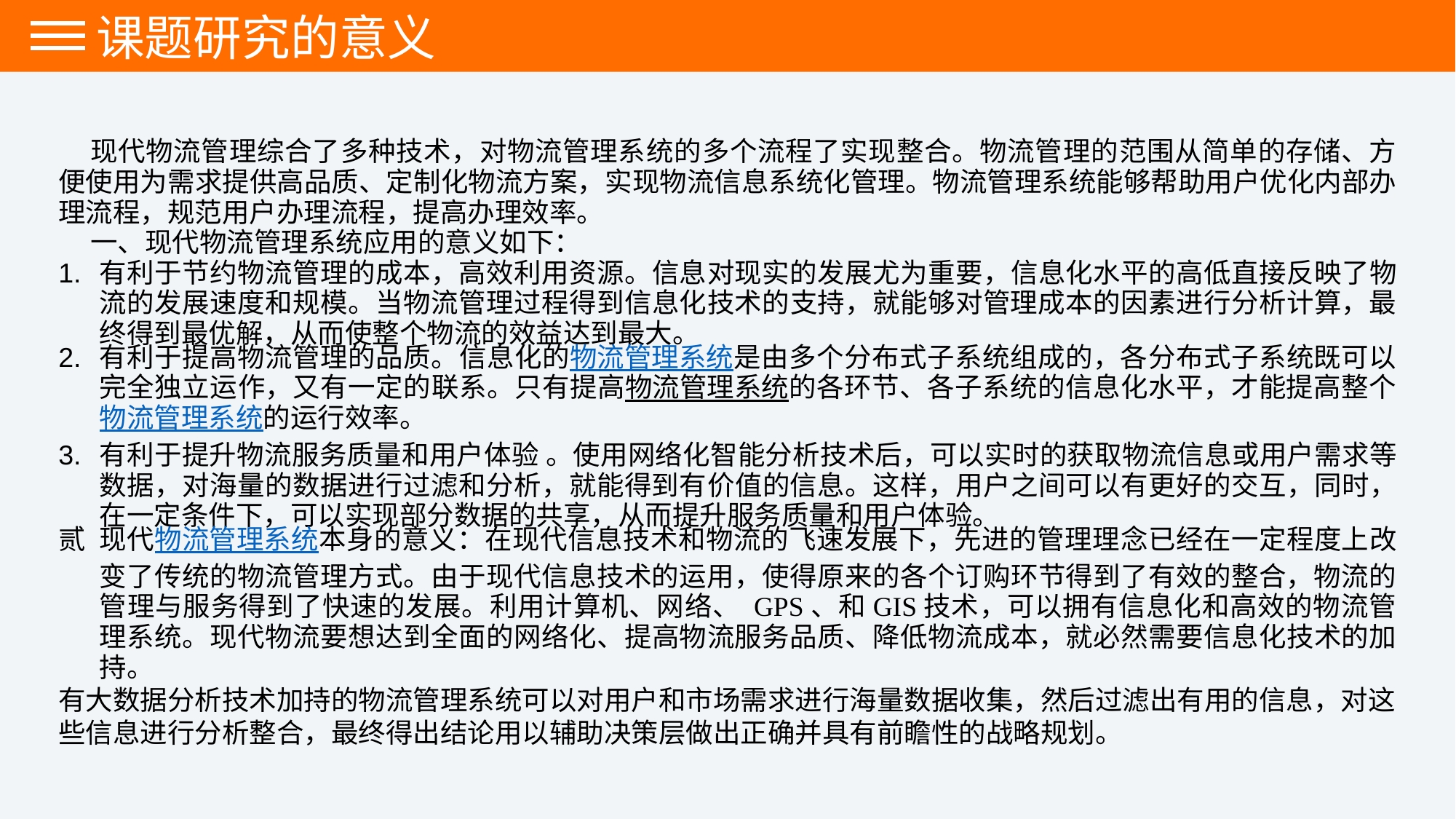

课题研究的意义
现代物流管理综合了多种技术，对物流管理系统的多个流程了实现整合。物流管理的范围从简单的存储、方便使用为需求提供高品质、定制化物流方案，实现物流信息系统化管理。物流管理系统能够帮助用户优化内部办理流程，规范用户办理流程，提高办理效率。
一、现代物流管理系统应用的意义如下：
有利于节约物流管理的成本，高效利用资源。信息对现实的发展尤为重要，信息化水平的高低直接反映了物流的发展速度和规模。当物流管理过程得到信息化技术的支持，就能够对管理成本的因素进行分析计算，最终得到最优解，从而使整个物流的效益达到最大。
有利于提高物流管理的品质。信息化的物流管理系统是由多个分布式子系统组成的，各分布式子系统既可以完全独立运作，又有一定的联系。只有提高物流管理系统的各环节、各子系统的信息化水平，才能提高整个物流管理系统的运行效率。
有利于提升物流服务质量和用户体验 。使用网络化智能分析技术后，可以实时的获取物流信息或用户需求等数据，对海量的数据进行过滤和分析，就能得到有价值的信息。这样，用户之间可以有更好的交互，同时，在一定条件下，可以实现部分数据的共享，从而提升服务质量和用户体验。
现代物流管理系统本身的意义：在现代信息技术和物流的飞速发展下，先进的管理理念已经在一定程度上改变了传统的物流管理方式。由于现代信息技术的运用，使得原来的各个订购环节得到了有效的整合，物流的管理与服务得到了快速的发展。利用计算机、网络、 GPS、和GIS技术，可以拥有信息化和高效的物流管理系统。现代物流要想达到全面的网络化、提高物流服务品质、降低物流成本，就必然需要信息化技术的加持。
有大数据分析技术加持的物流管理系统可以对用户和市场需求进行海量数据收集，然后过滤出有用的信息，对这些信息进行分析整合，最终得出结论用以辅助决策层做出正确并具有前瞻性的战略规划。